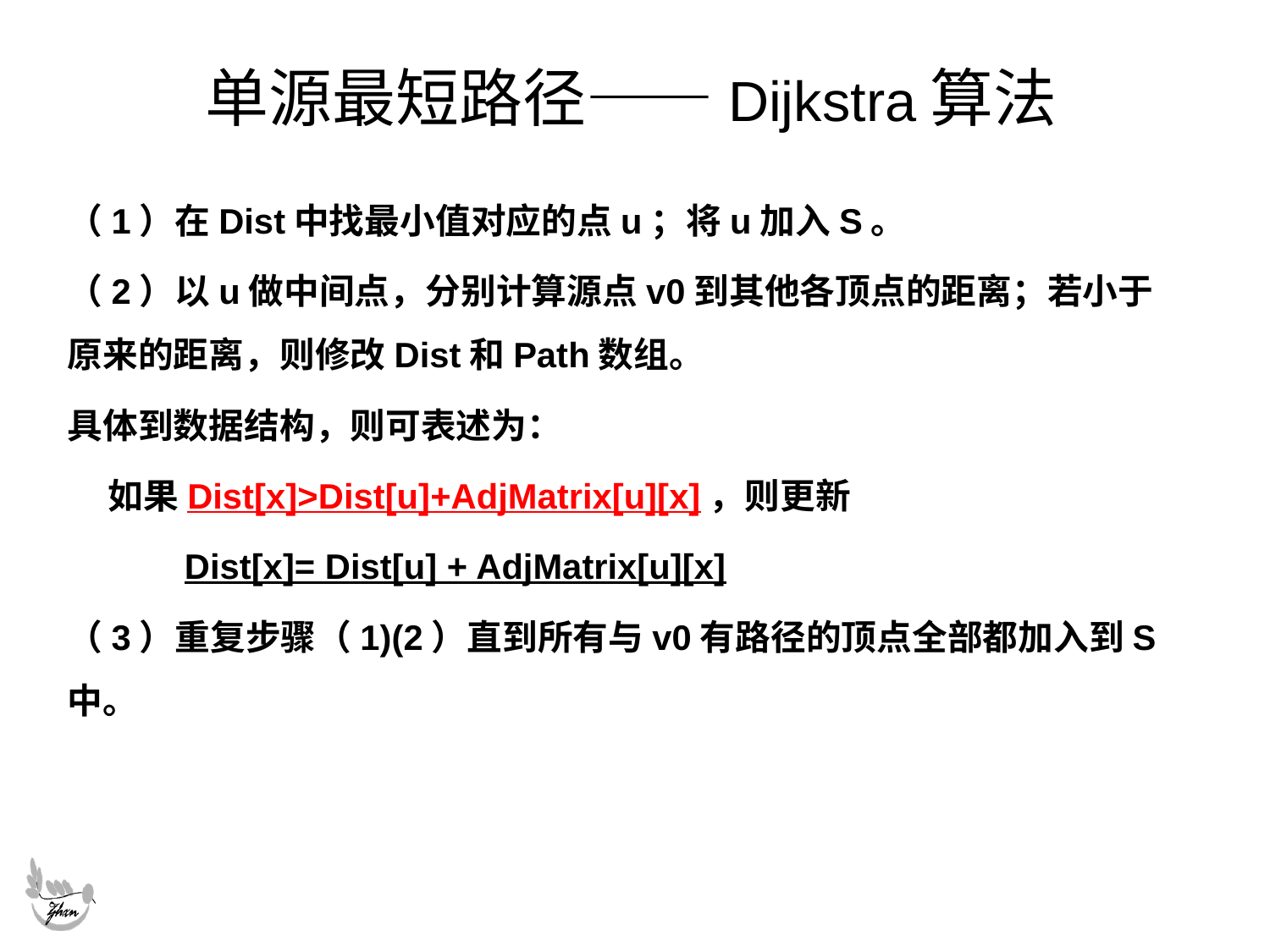

# 单源最短路径——Dijkstra算法
（1）在Dist中找最小值对应的点u；将u加入S。
（2）以u做中间点，分别计算源点v0到其他各顶点的距离；若小于原来的距离，则修改Dist和Path数组。
具体到数据结构，则可表述为：
    如果Dist[x]>Dist[u]+AdjMatrix[u][x]，则更新
            Dist[x]= Dist[u] + AdjMatrix[u][x]
（3）重复步骤（1)(2）直到所有与v0有路径的顶点全部都加入到S中。

136